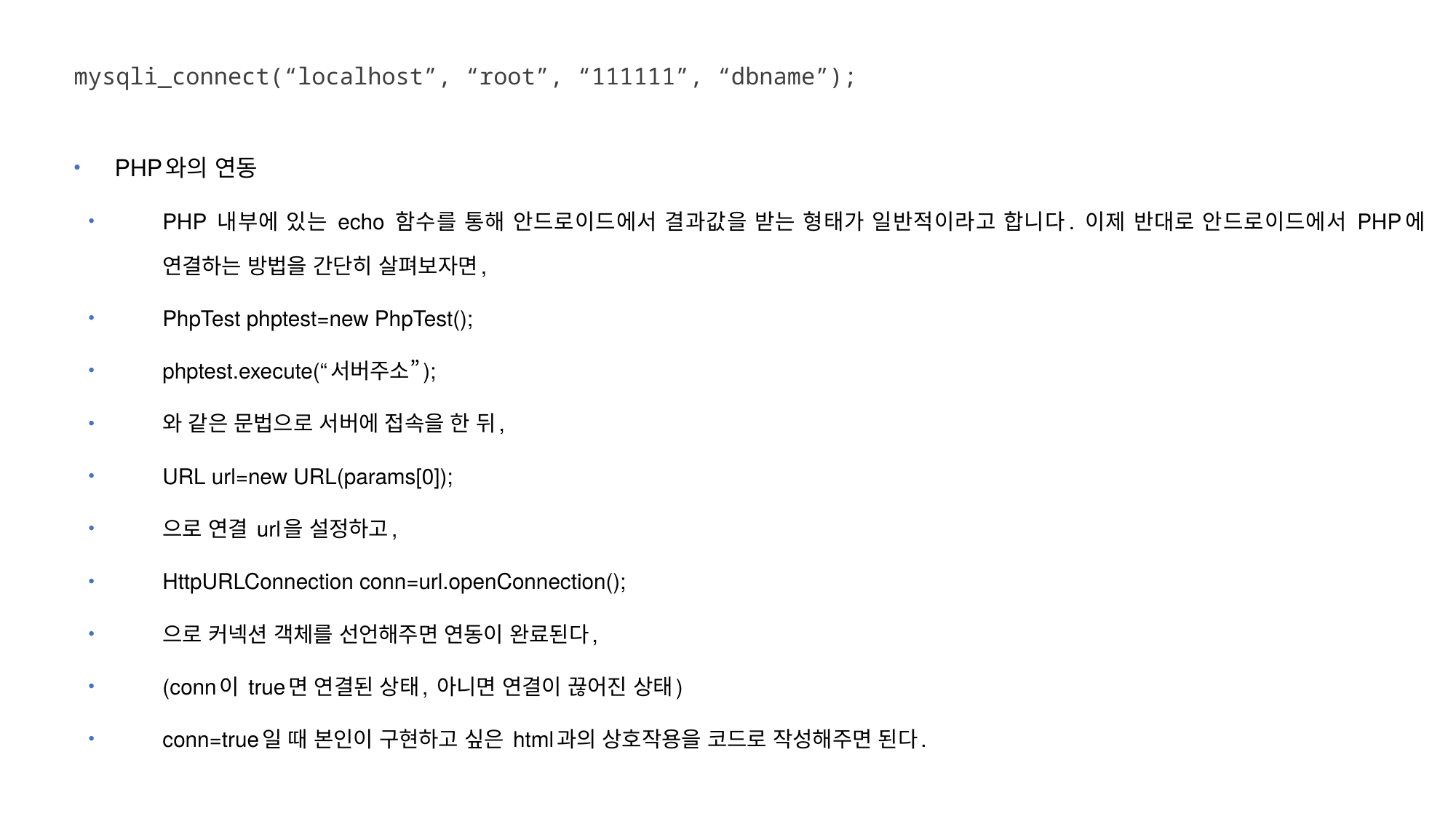

mysqli_connect(“localhost”, “root”, “111111”, “dbname”);

PHP와의 연동
PHP 내부에 있는 echo 함수를 통해 안드로이드에서 결과값을 받는 형태가 일반적이라고 합니다. 이제 반대로 안드로이드에서 PHP에 연결하는 방법을 간단히 살펴보자면,
PhpTest phptest=new PhpTest();
phptest.execute(“서버주소”);
와 같은 문법으로 서버에 접속을 한 뒤,
URL url=new URL(params[0]);
으로 연결 url을 설정하고,
HttpURLConnection conn=url.openConnection();
으로 커넥션 객체를 선언해주면 연동이 완료된다,
(conn이 true면 연결된 상태, 아니면 연결이 끊어진 상태)
conn=true일 때 본인이 구현하고 싶은 html과의 상호작용을 코드로 작성해주면 된다.